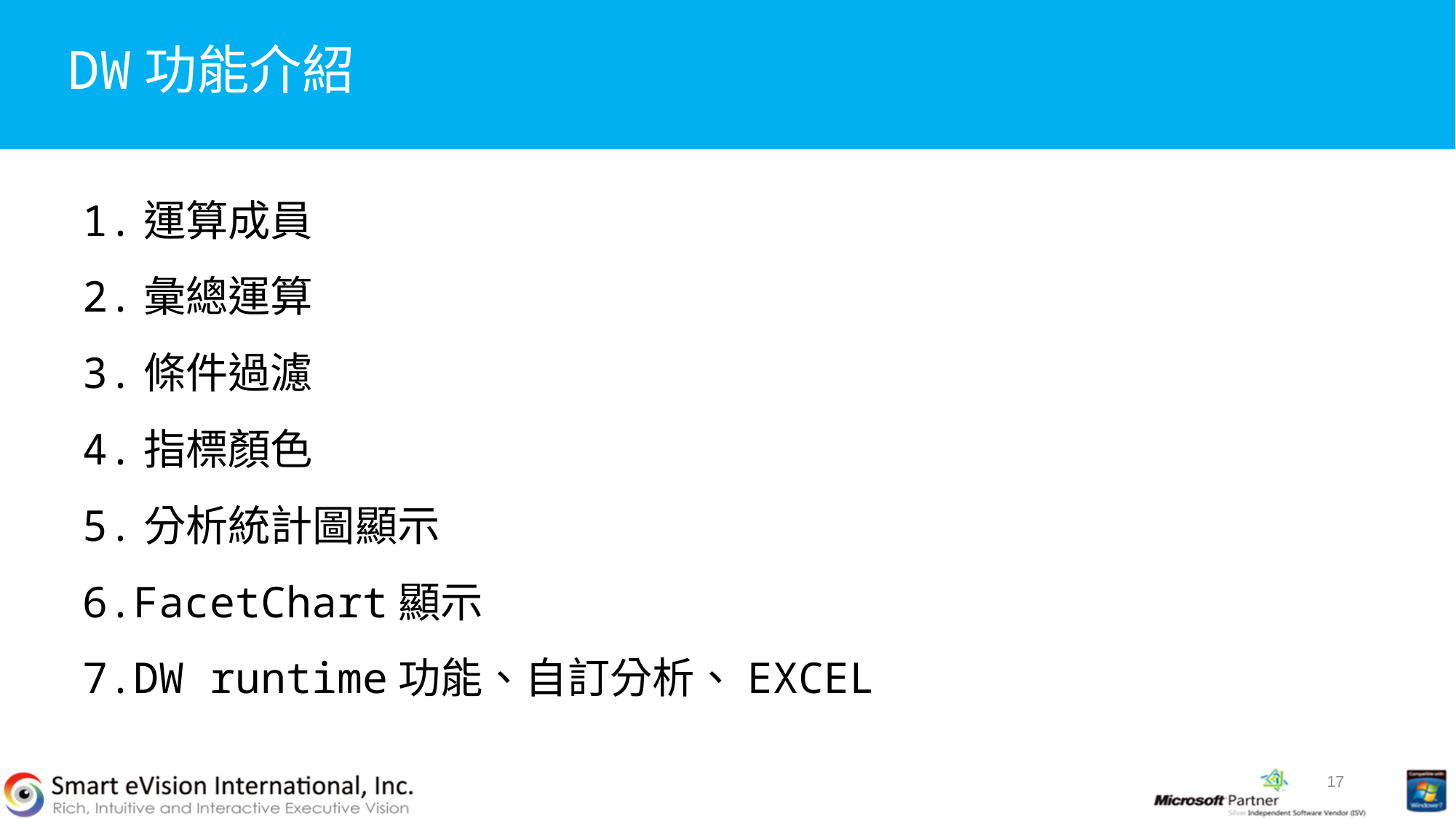

# DW功能介紹
1.運算成員
2.彙總運算
3.條件過濾
4.指標顏色
5.分析統計圖顯示
6.FacetChart顯示
7.DW runtime功能、自訂分析、EXCEL

17